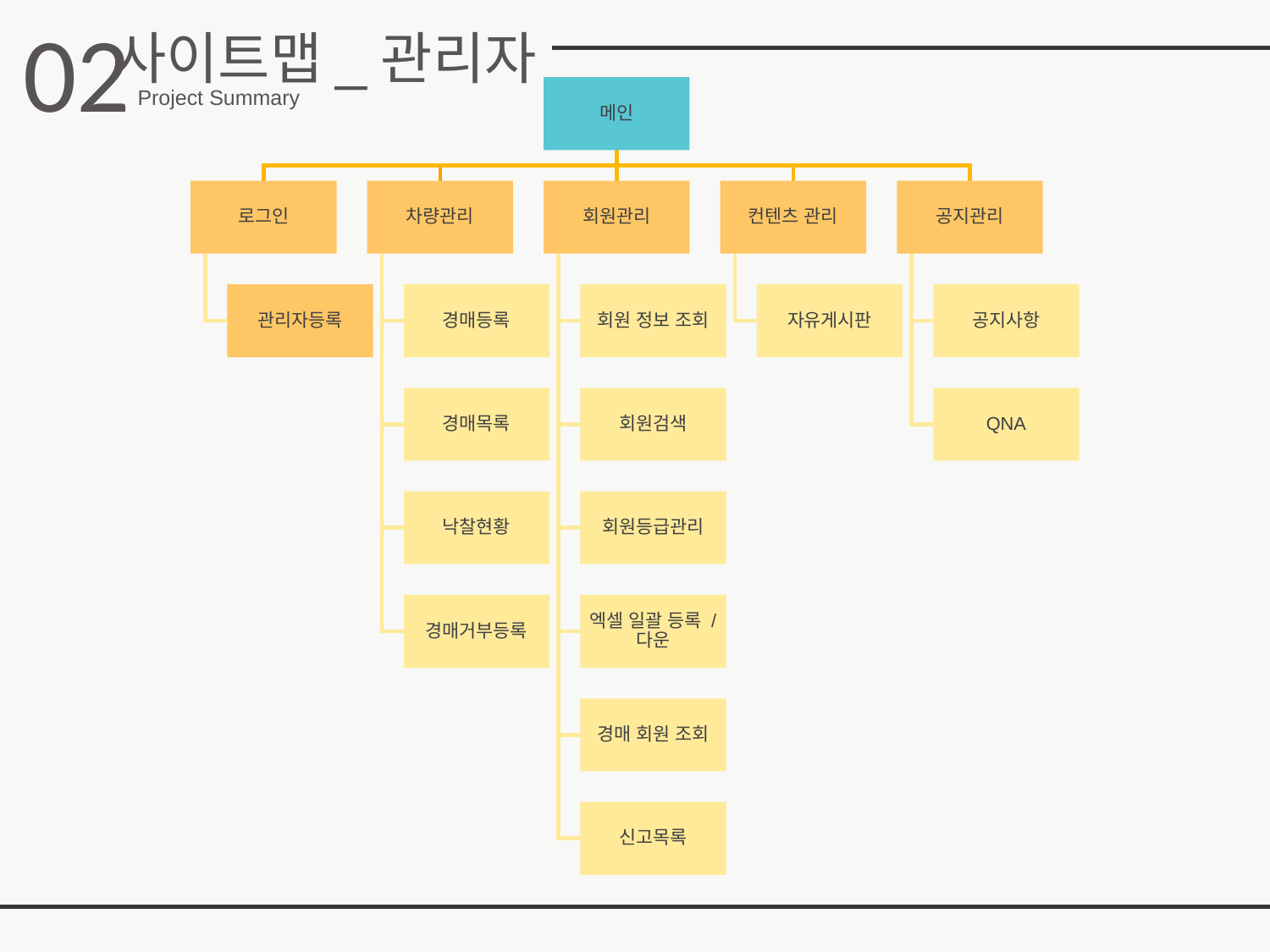

02
사이트맵_관리자
Project Summary
메인
로그인
관리자등록
차량관리
경매등록
경매목록
낙찰현황
경매거부등록
회원관리
회원 정보 조회
회원검색
회원등급관리
엑셀 일괄 등록 / 다운
경매 회원 조회
신고목록
컨텐츠 관리
자유게시판
공지관리
공지사항
QNA